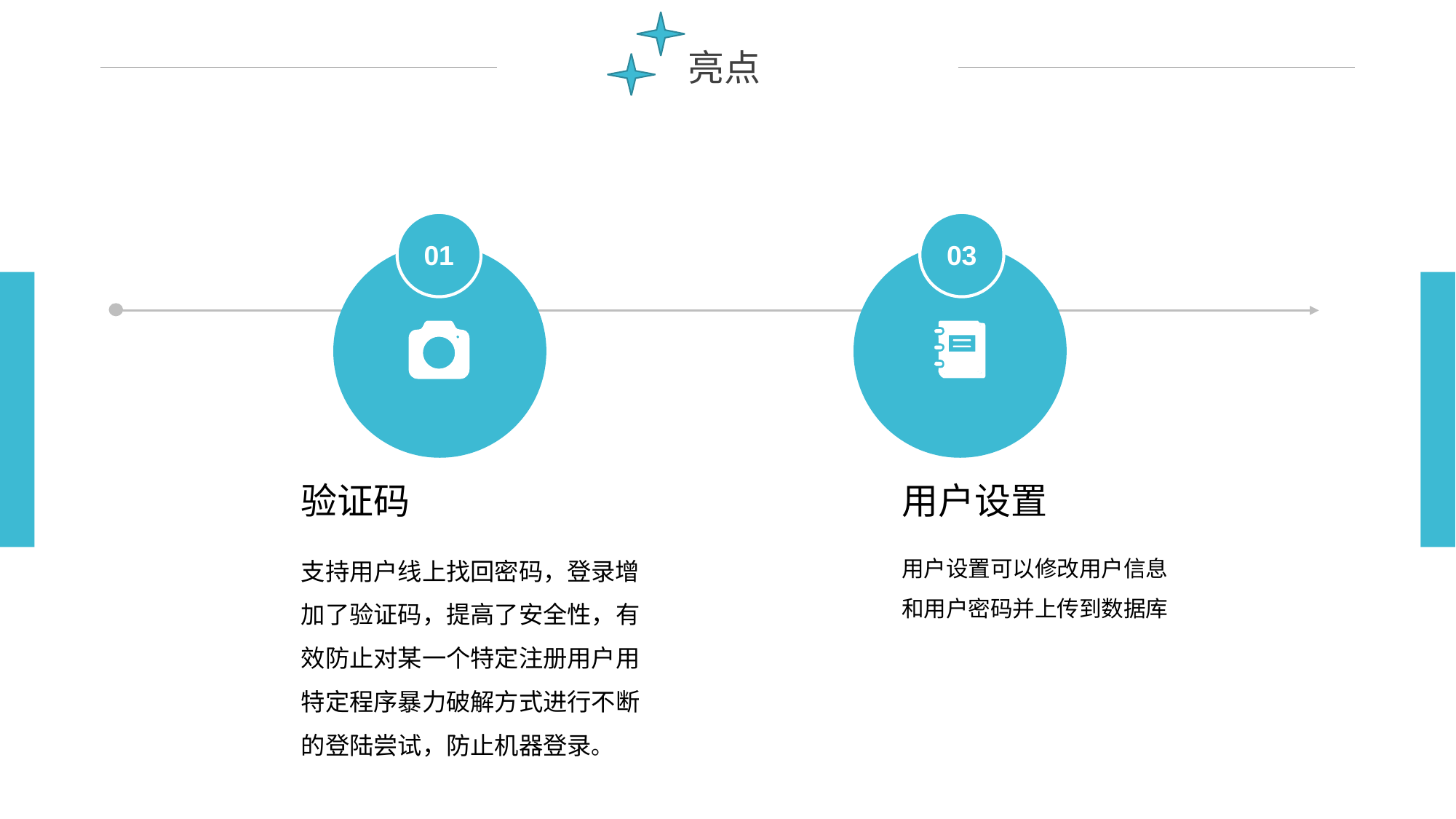

亮点

01

03

用户设置
验证码
用户设置可以修改用户信息和用户密码并上传到数据库
支持用户线上找回密码，登录增加了验证码，提高了安全性，有效防止对某一个特定注册用户用特定程序暴力破解方式进行不断的登陆尝试，防止机器登录。